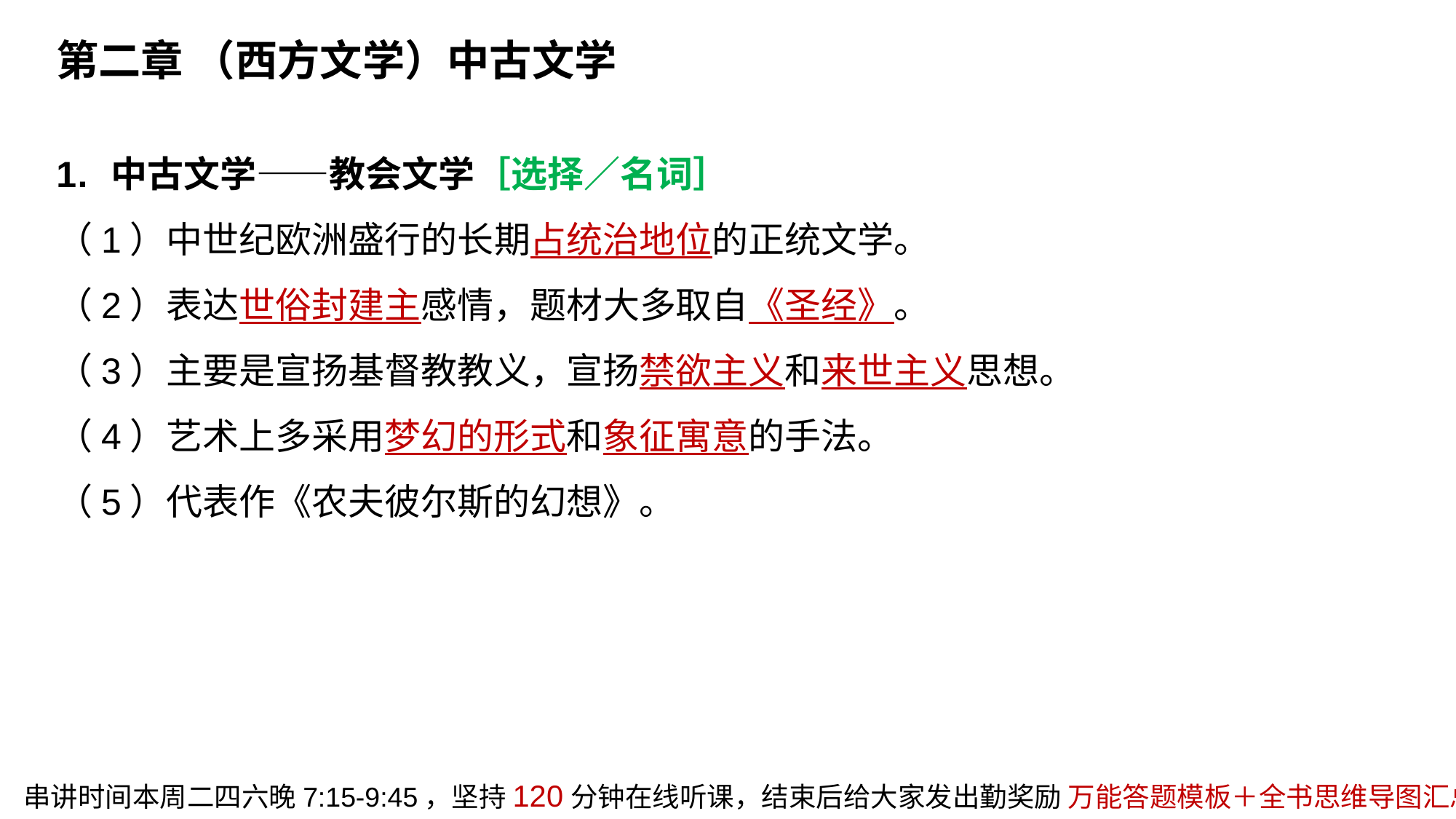

第二章 （西方文学）中古文学
中古文学——教会文学［选择／名词］
（1）中世纪欧洲盛行的长期占统治地位的正统文学。
（2）表达世俗封建主感情，题材大多取自《圣经》。
（3）主要是宣扬基督教教义，宣扬禁欲主义和来世主义思想。
（4）艺术上多采用梦幻的形式和象征寓意的手法。
（5）代表作《农夫彼尔斯的幻想》。